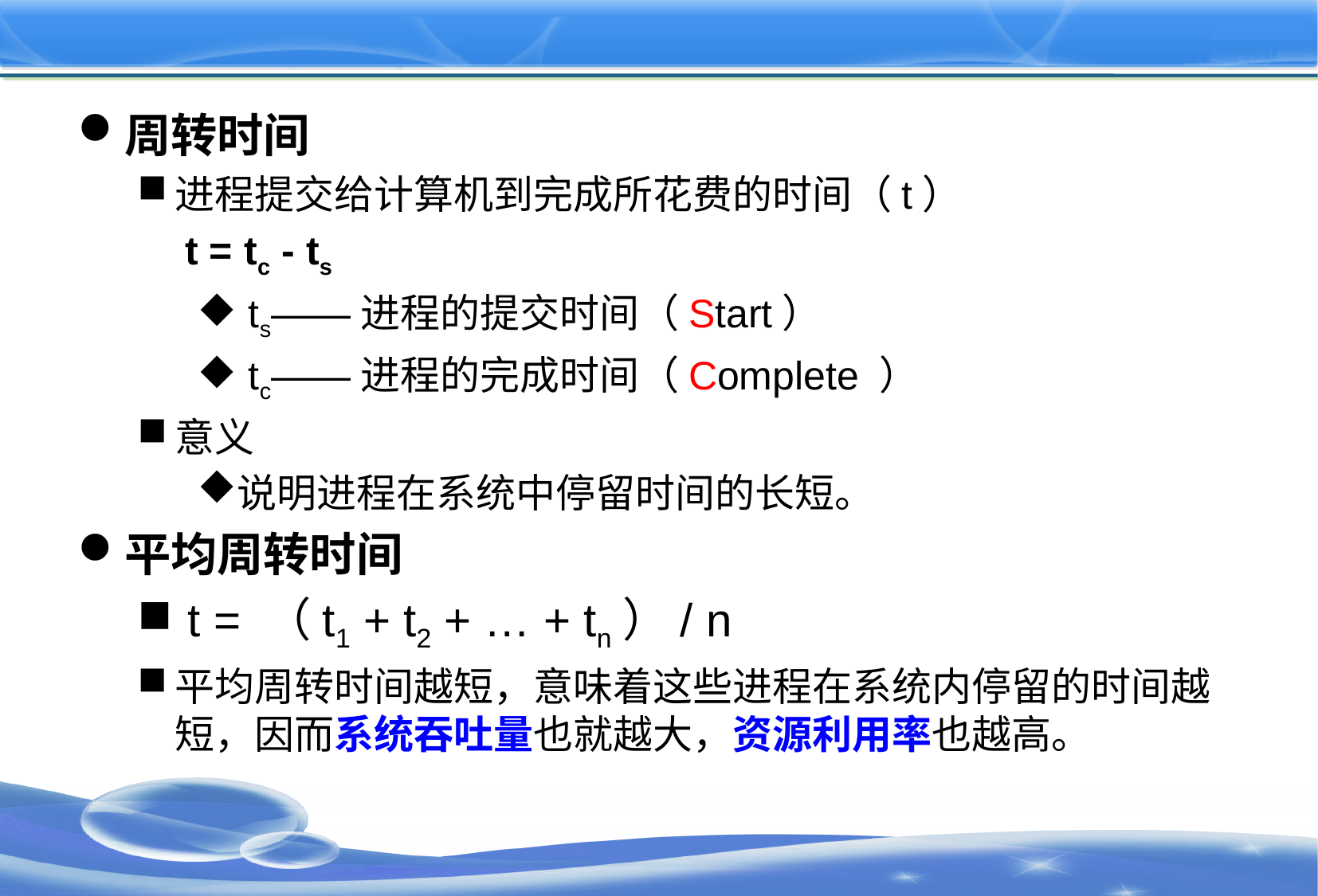

#
周转时间
进程提交给计算机到完成所花费的时间（t）
　　  t = tc - ts
 ts——进程的提交时间（Start）
 tc——进程的完成时间（Complete ）
意义
说明进程在系统中停留时间的长短。
平均周转时间
 t = （t1 + t2 + … + tn）/ n
平均周转时间越短，意味着这些进程在系统内停留的时间越短，因而系统吞吐量也就越大，资源利用率也越高。